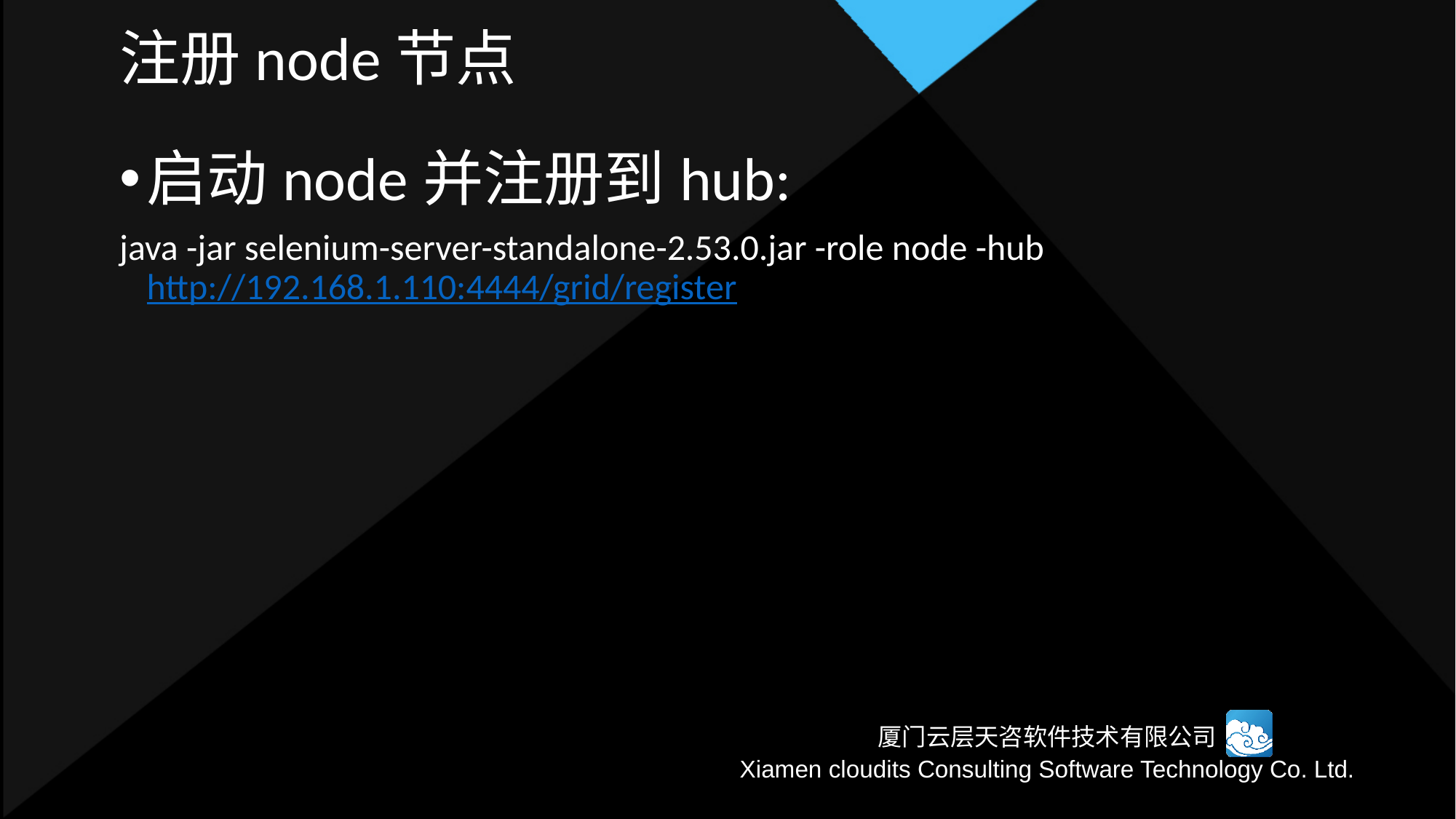

注册node节点
启动node并注册到hub:
java -jar selenium-server-standalone-2.53.0.jar -role node -hub http://192.168.1.110:4444/grid/register